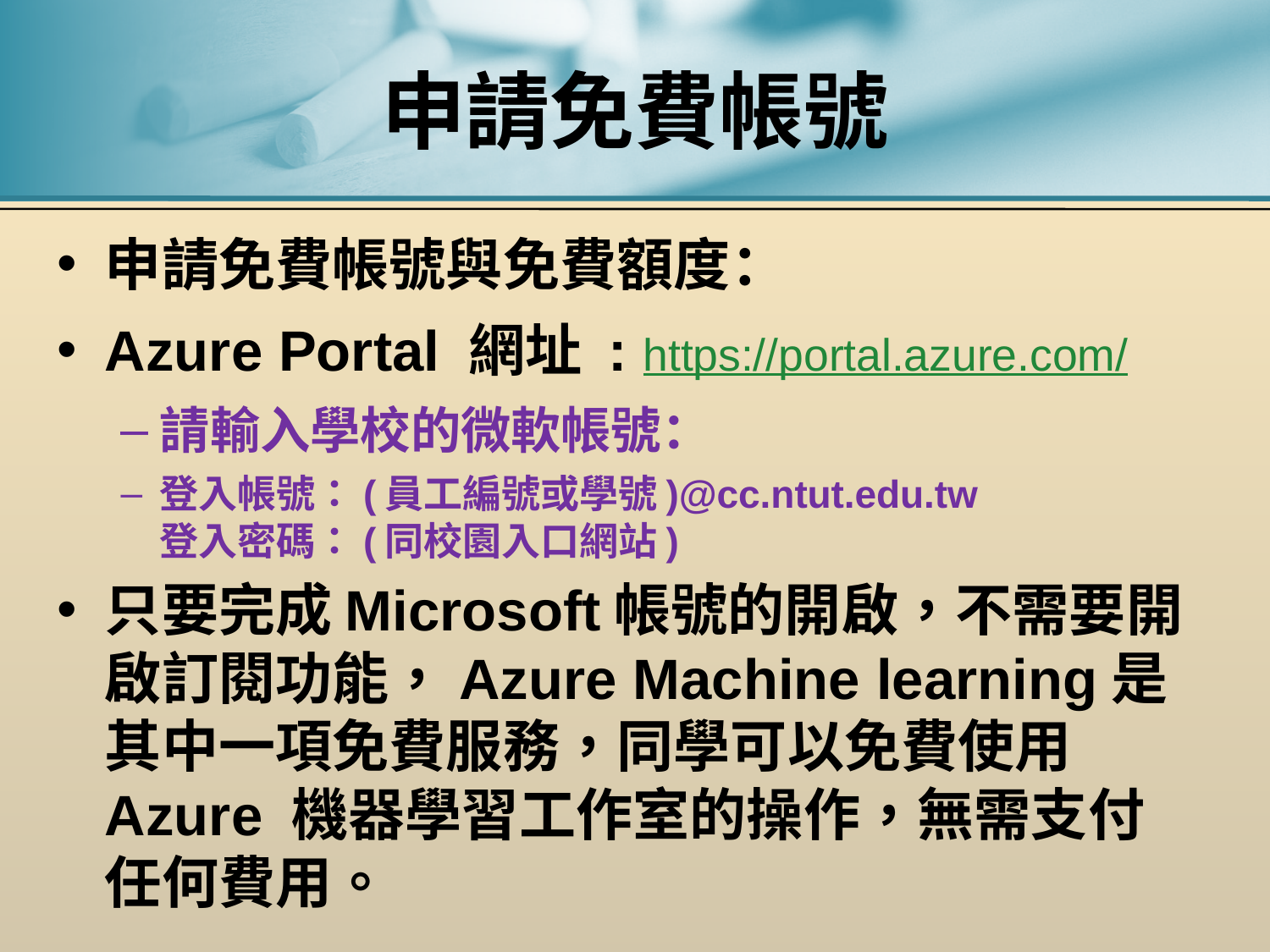

# 申請免費帳號
申請免費帳號與免費額度：
Azure Portal 網址 : https://portal.azure.com/
請輸入學校的微軟帳號：
登入帳號：(員工編號或學號)@cc.ntut.edu.tw
登入密碼：(同校園入口網站)
只要完成Microsoft帳號的開啟，不需要開啟訂閱功能，Azure Machine learning是其中一項免費服務，同學可以免費使用 Azure 機器學習工作室的操作，無需支付任何費用。